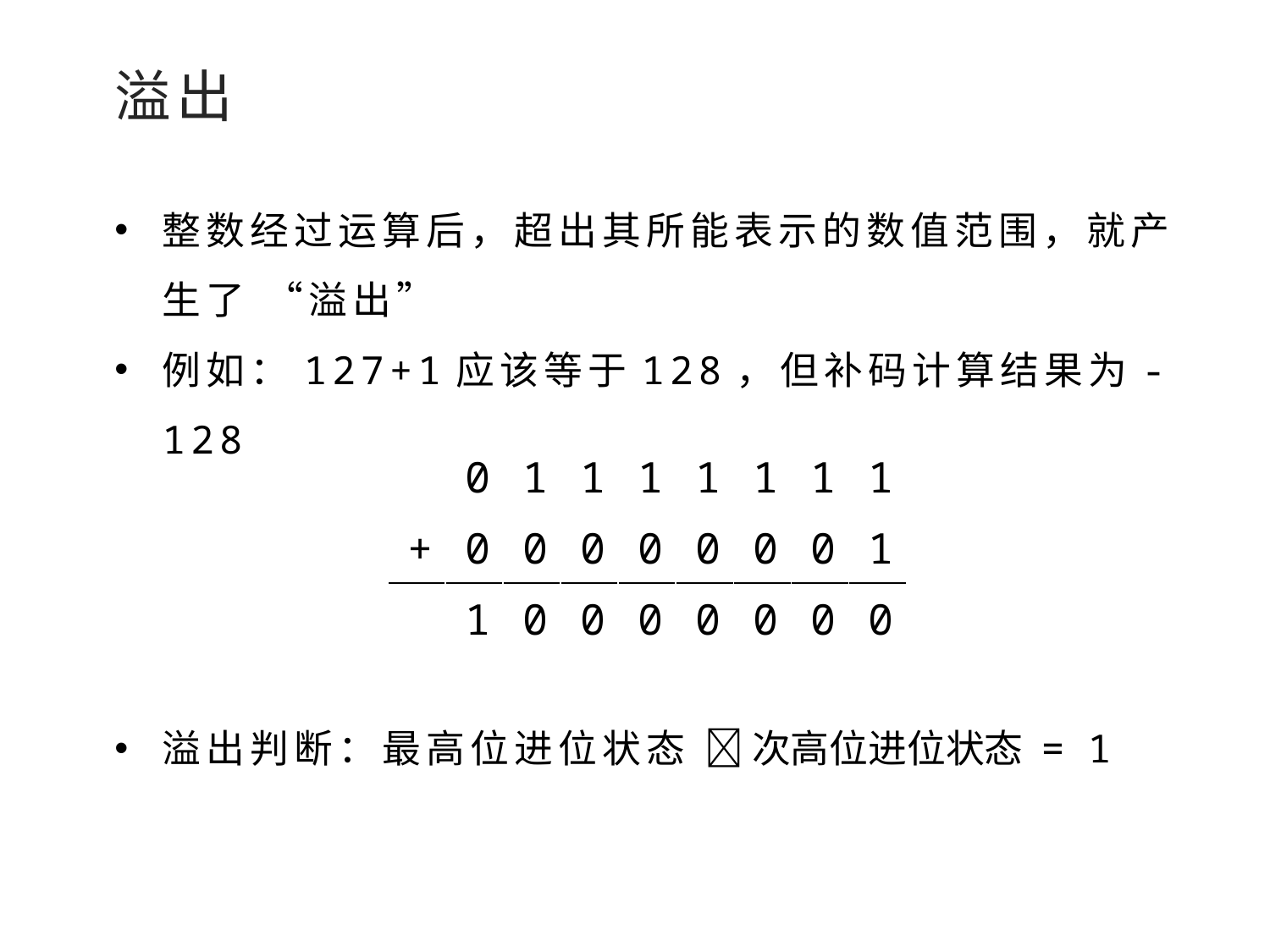

溢出
整数经过运算后，超出其所能表示的数值范围，就产生了 “溢出”
例如：127+1应该等于128，但补码计算结果为-128
|  | 0 | 1 | 1 | 1 | 1 | 1 | 1 | 1 |
| --- | --- | --- | --- | --- | --- | --- | --- | --- |
| + | 0 | 0 | 0 | 0 | 0 | 0 | 0 | 1 |
|  | 1 | 0 | 0 | 0 | 0 | 0 | 0 | 0 |
溢出判断：最高位进位状态 ⊕ 次高位进位状态 = 1